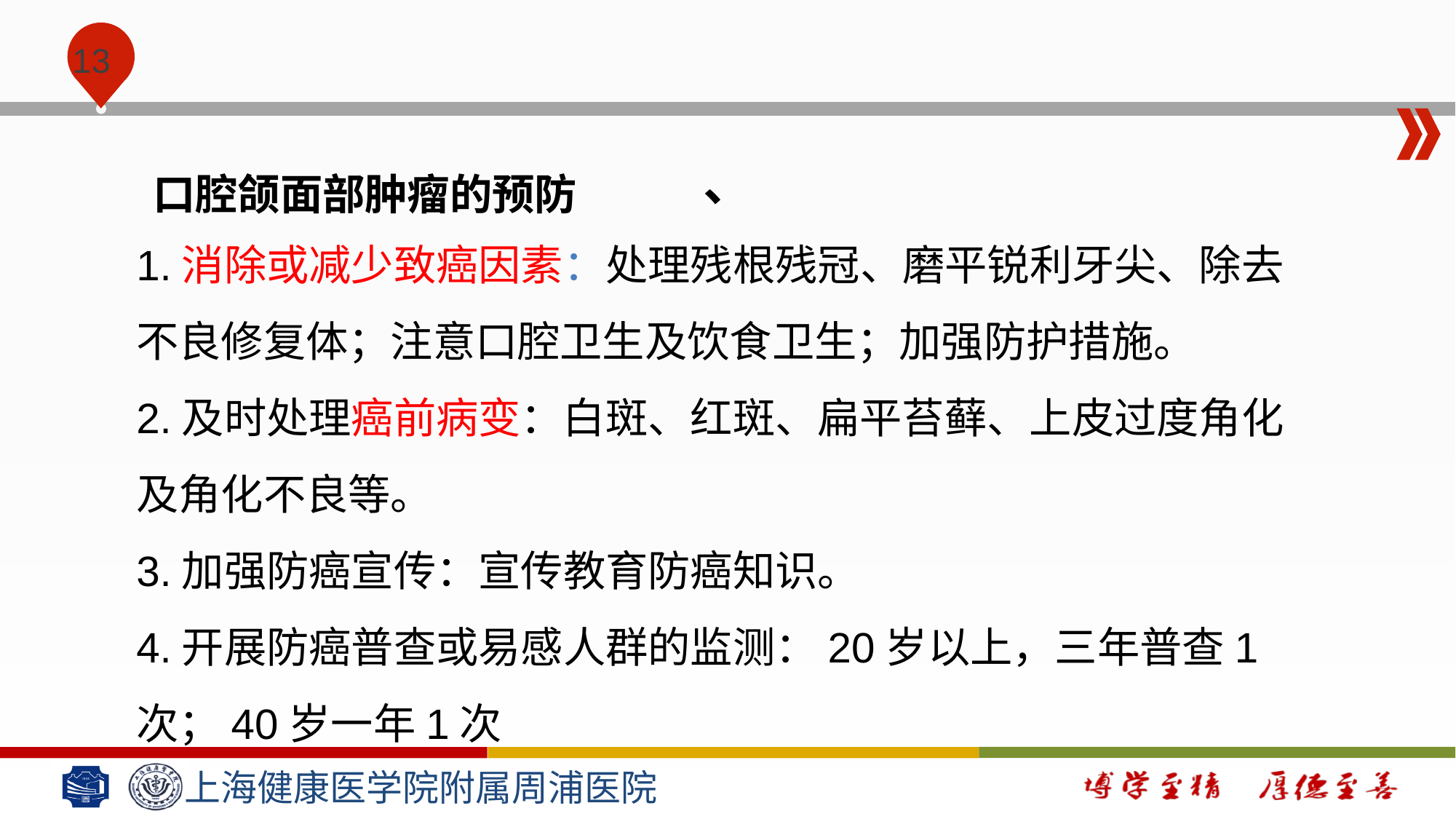

#
、
口腔颌面部肿瘤的预防
1.消除或减少致癌因素：处理残根残冠、磨平锐利牙尖、除去不良修复体；注意口腔卫生及饮食卫生；加强防护措施。
2.及时处理癌前病变：白斑、红斑、扁平苔藓、上皮过度角化及角化不良等。
3.加强防癌宣传：宣传教育防癌知识。
4.开展防癌普查或易感人群的监测：20岁以上，三年普查1次；40岁一年1次